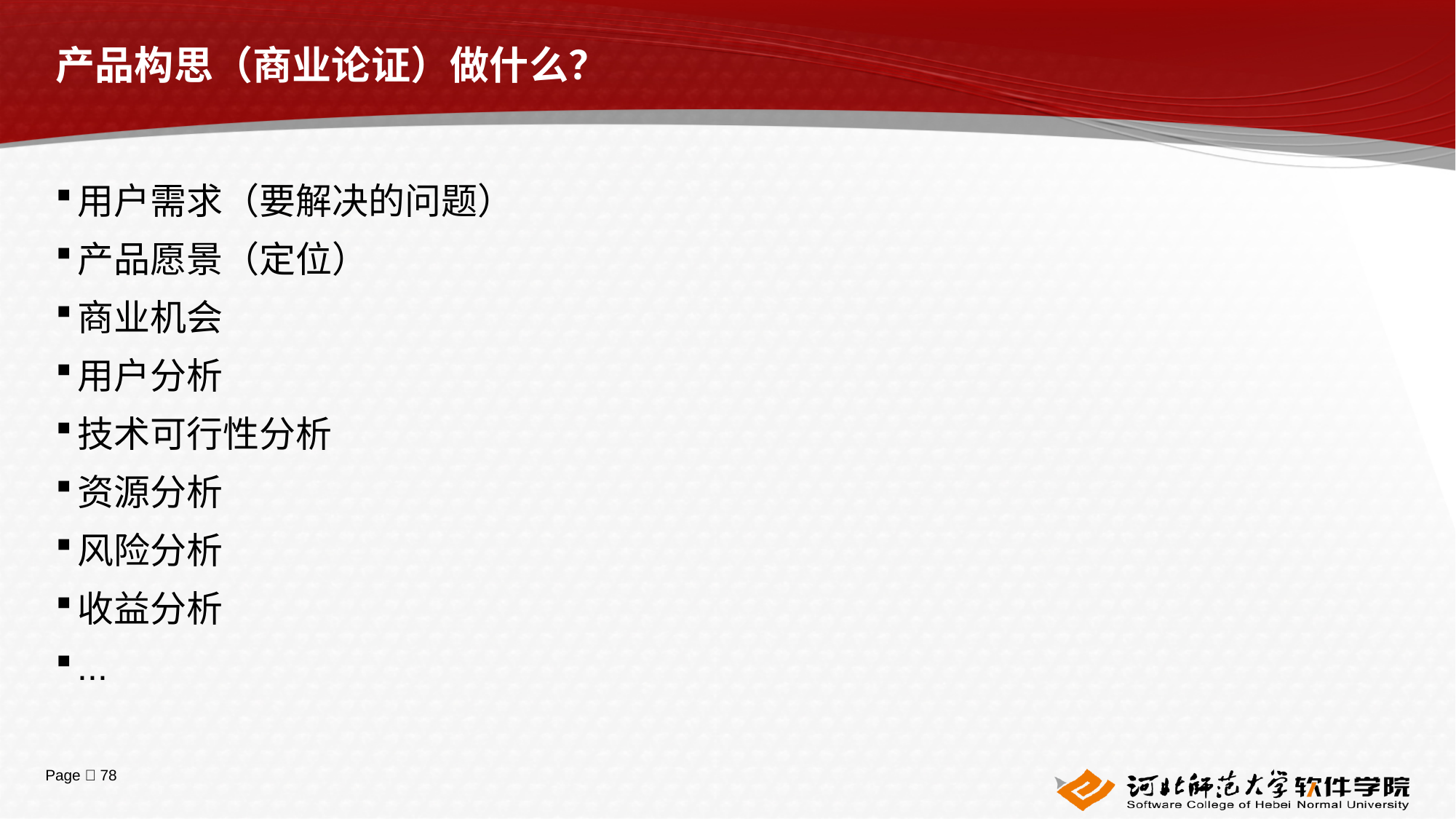

# 产品构思（商业论证）做什么？
用户需求（要解决的问题）
产品愿景（定位）
商业机会
用户分析
技术可行性分析
资源分析
风险分析
收益分析
...